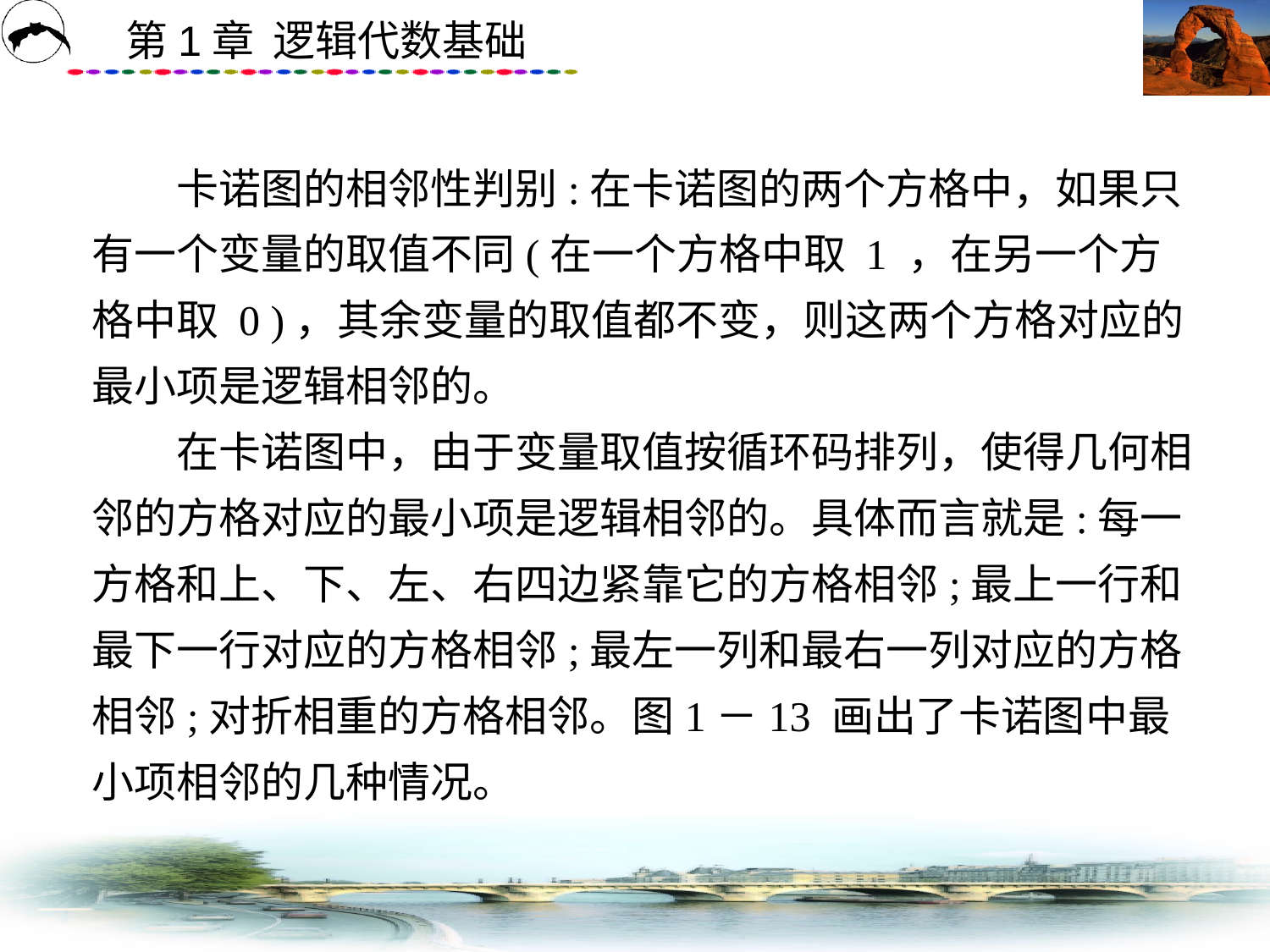

# 卡诺图的相邻性判别:在卡诺图的两个方格中，如果只有一个变量的取值不同(在一个方格中取 1 ，在另一个方格中取 0 )，其余变量的取值都不变，则这两个方格对应的最小项是逻辑相邻的。 　　在卡诺图中，由于变量取值按循环码排列，使得几何相邻的方格对应的最小项是逻辑相邻的。具体而言就是:每一方格和上、下、左、右四边紧靠它的方格相邻;最上一行和最下一行对应的方格相邻;最左一列和最右一列对应的方格相邻;对折相重的方格相邻。图1－13 画出了卡诺图中最小项相邻的几种情况。